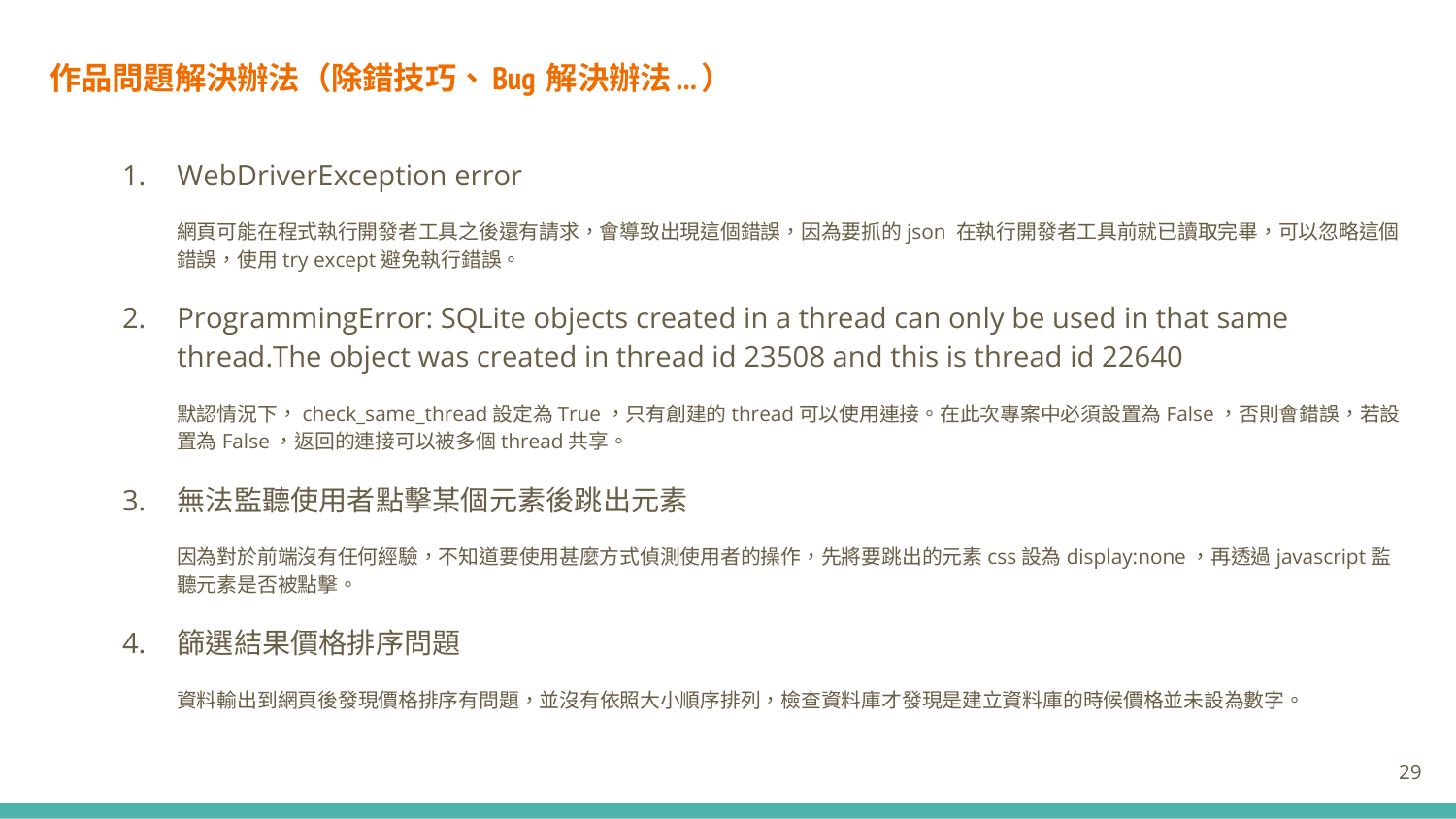

# 作品問題解決辦法（除錯技巧、Bug 解決辦法...）
WebDriverException error
網頁可能在程式執行開發者工具之後還有請求，會導致出現這個錯誤，因為要抓的json 在執行開發者工具前就已讀取完畢，可以忽略這個錯誤，使用try except避免執行錯誤。
ProgrammingError: SQLite objects created in a thread can only be used in that same thread.The object was created in thread id 23508 and this is thread id 22640
默認情況下，check_same_thread設定為True，只有創建的thread可以使用連接。在此次專案中必須設置為False，否則會錯誤，若設置為False，返回的連接可以被多個thread共享。
無法監聽使用者點擊某個元素後跳出元素
因為對於前端沒有任何經驗，不知道要使用甚麼方式偵測使用者的操作，先將要跳出的元素css設為display:none，再透過javascript監聽元素是否被點擊。
篩選結果價格排序問題
資料輸出到網頁後發現價格排序有問題，並沒有依照大小順序排列，檢查資料庫才發現是建立資料庫的時候價格並未設為數字。
29